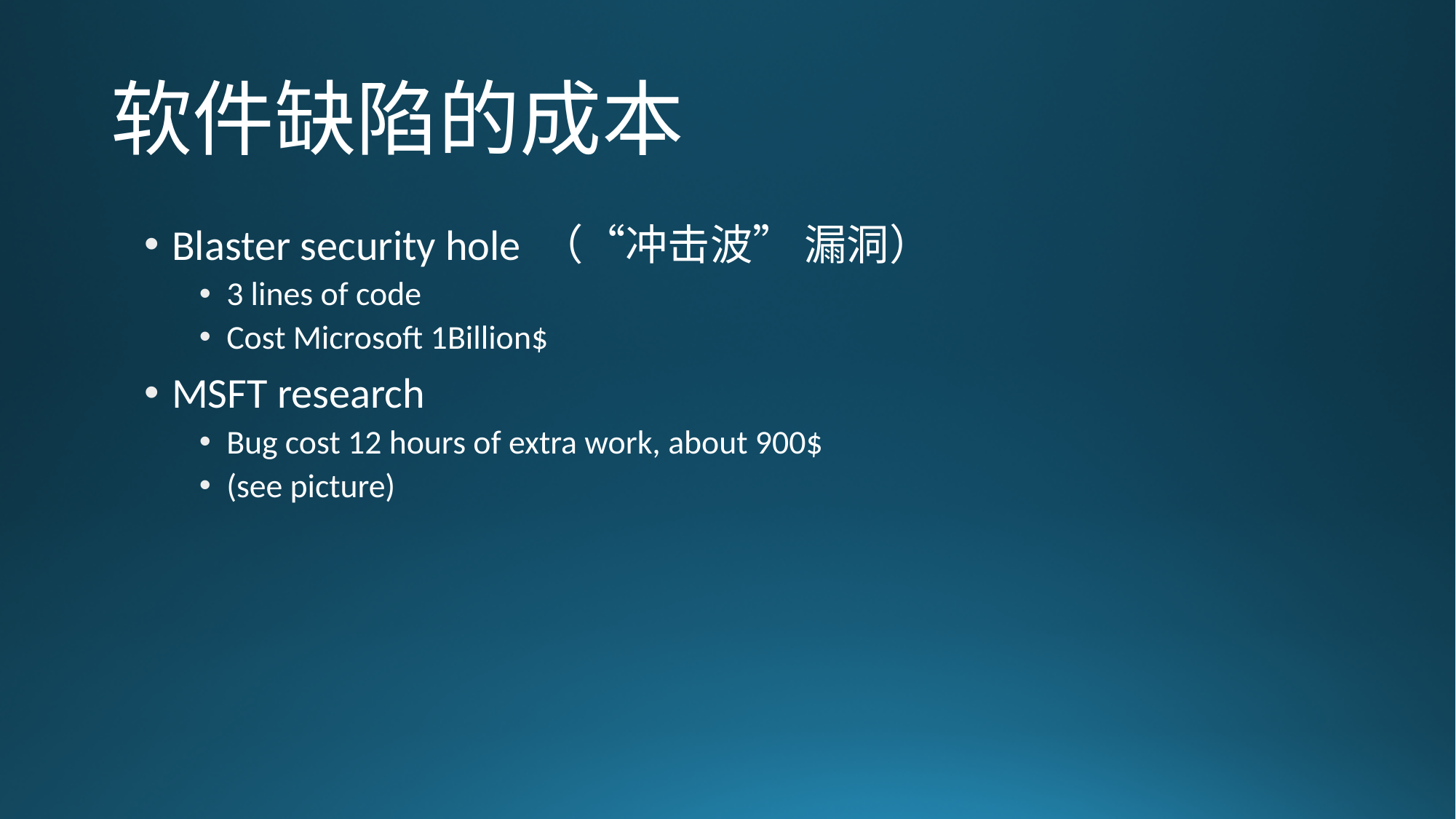

# 软件缺陷的成本
Blaster security hole （“冲击波” 漏洞）
3 lines of code
Cost Microsoft 1Billion$
MSFT research
Bug cost 12 hours of extra work, about 900$
(see picture)